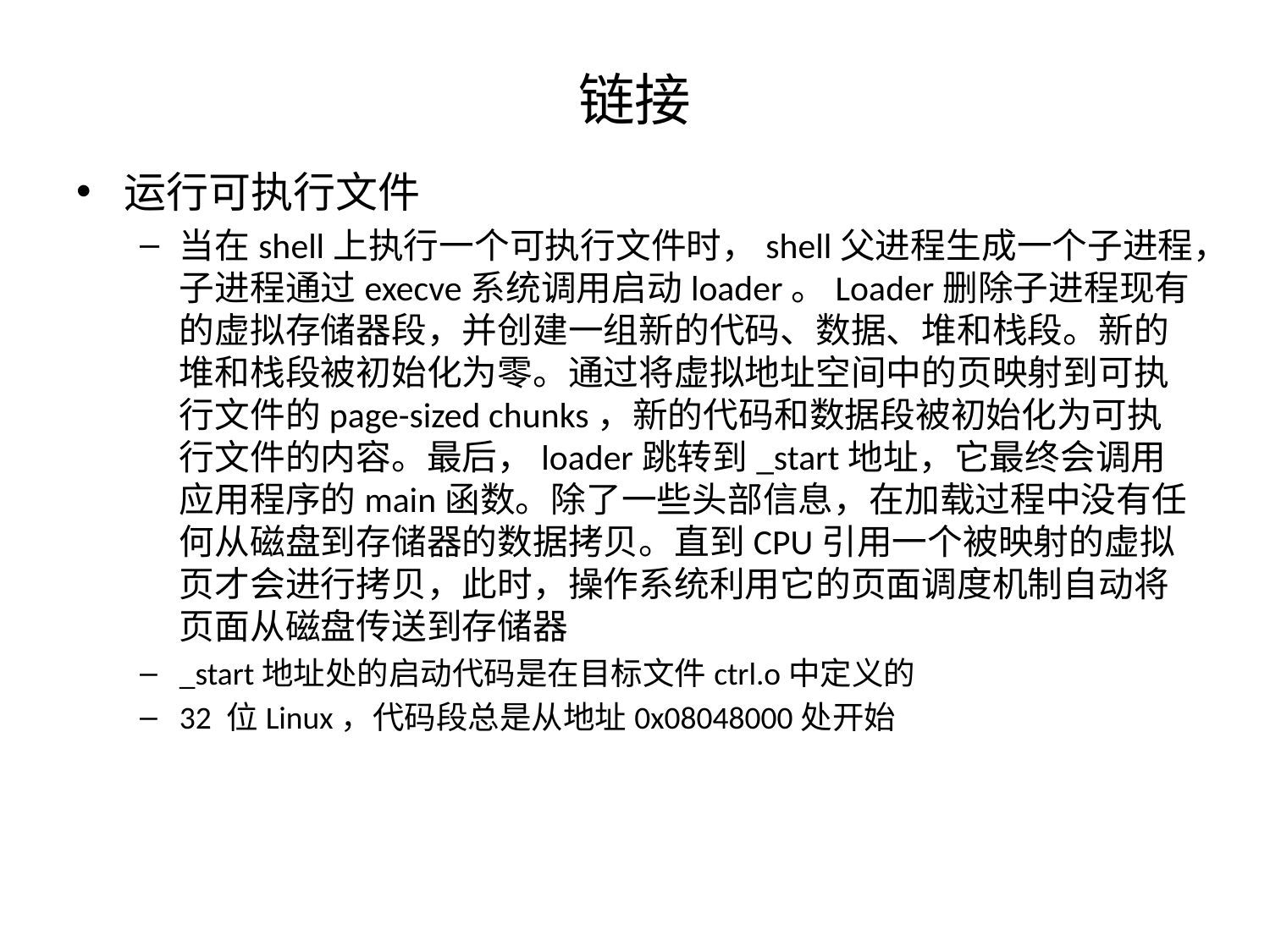

# 链接
运行可执行文件
当在shell上执行一个可执行文件时，shell父进程生成一个子进程，子进程通过execve系统调用启动loader。Loader删除子进程现有的虚拟存储器段，并创建一组新的代码、数据、堆和栈段。新的堆和栈段被初始化为零。通过将虚拟地址空间中的页映射到可执行文件的page-sized chunks，新的代码和数据段被初始化为可执行文件的内容。最后，loader跳转到_start地址，它最终会调用应用程序的main函数。除了一些头部信息，在加载过程中没有任何从磁盘到存储器的数据拷贝。直到CPU引用一个被映射的虚拟页才会进行拷贝，此时，操作系统利用它的页面调度机制自动将页面从磁盘传送到存储器
_start地址处的启动代码是在目标文件ctrl.o中定义的
32 位Linux，代码段总是从地址0x08048000处开始